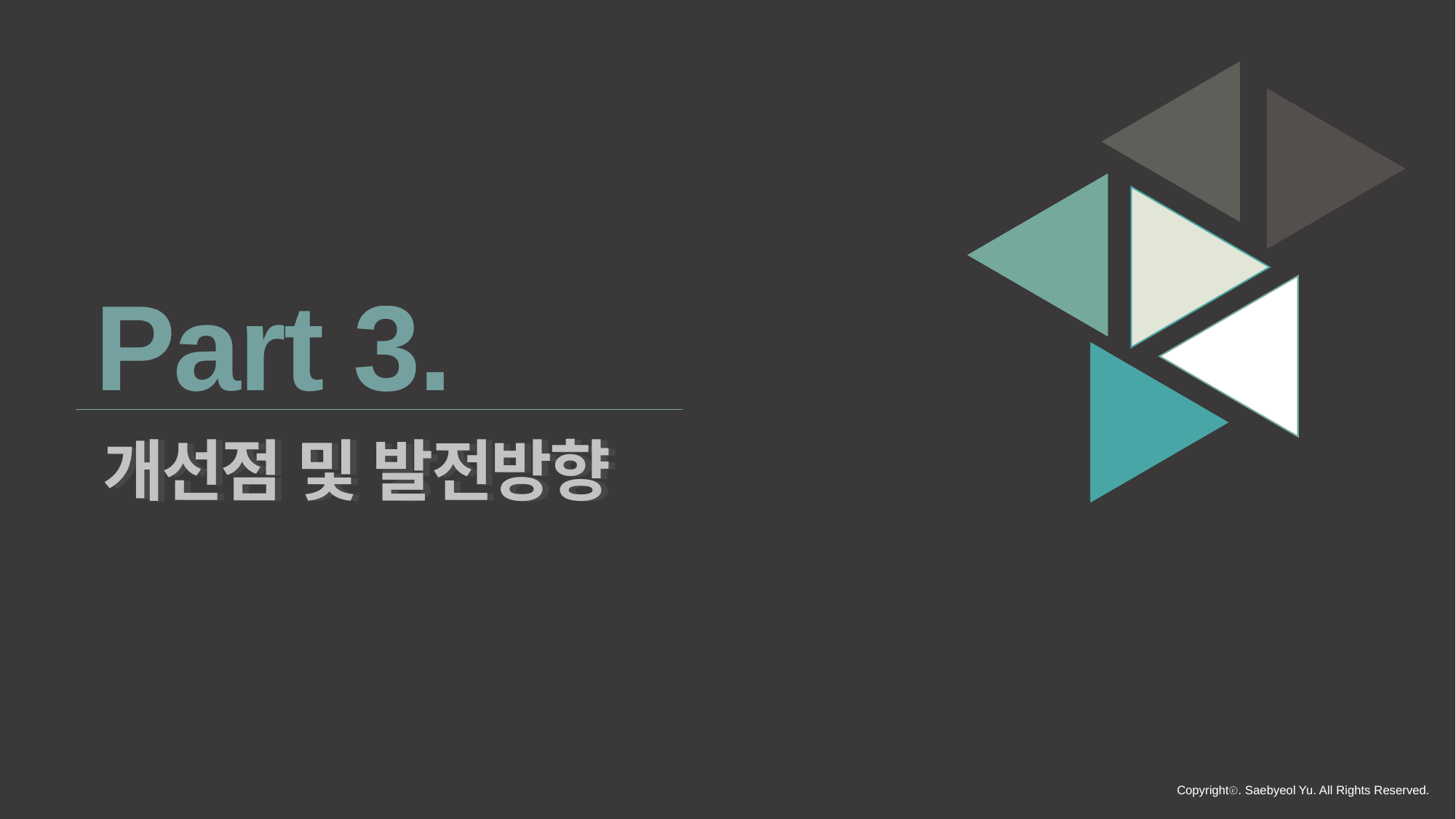

Part 3.
개선점 및 발전방향
개선점 및 방전방향
Copyrightⓒ. Saebyeol Yu. All Rights Reserved.